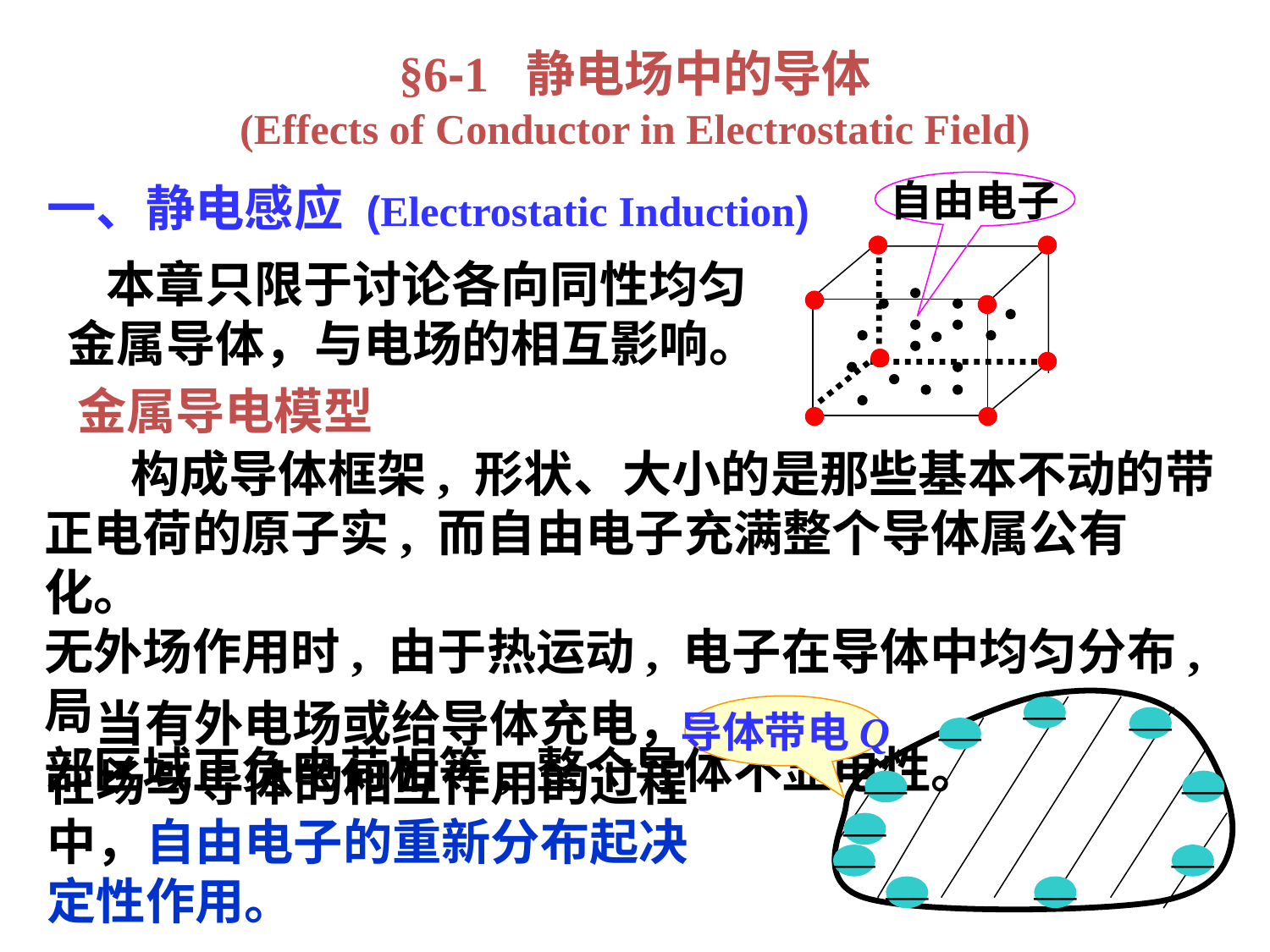

§6-1  静电场中的导体
(Effects of Conductor in Electrostatic Field)
一、静电感应 (Electrostatic Induction)
自由电子

   本章只限于讨论各向同性均匀
金属导体，与电场的相互影响。
金属导电模型
        构成导体框架, 形状、大小的是那些基本不动的带
正电荷的原子实, 而自由电子充满整个导体属公有化。
无外场作用时, 由于热运动, 电子在导体中均匀分布, 局
部区域正负电荷相等, 整个导体不显电性。
    当有外电场或给导体充电，
在场与导体的相互作用的过程
中，自由电子的重新分布起决
定性作用。

导体带电Q
—
—
—
—
—
—
—
—
—
—